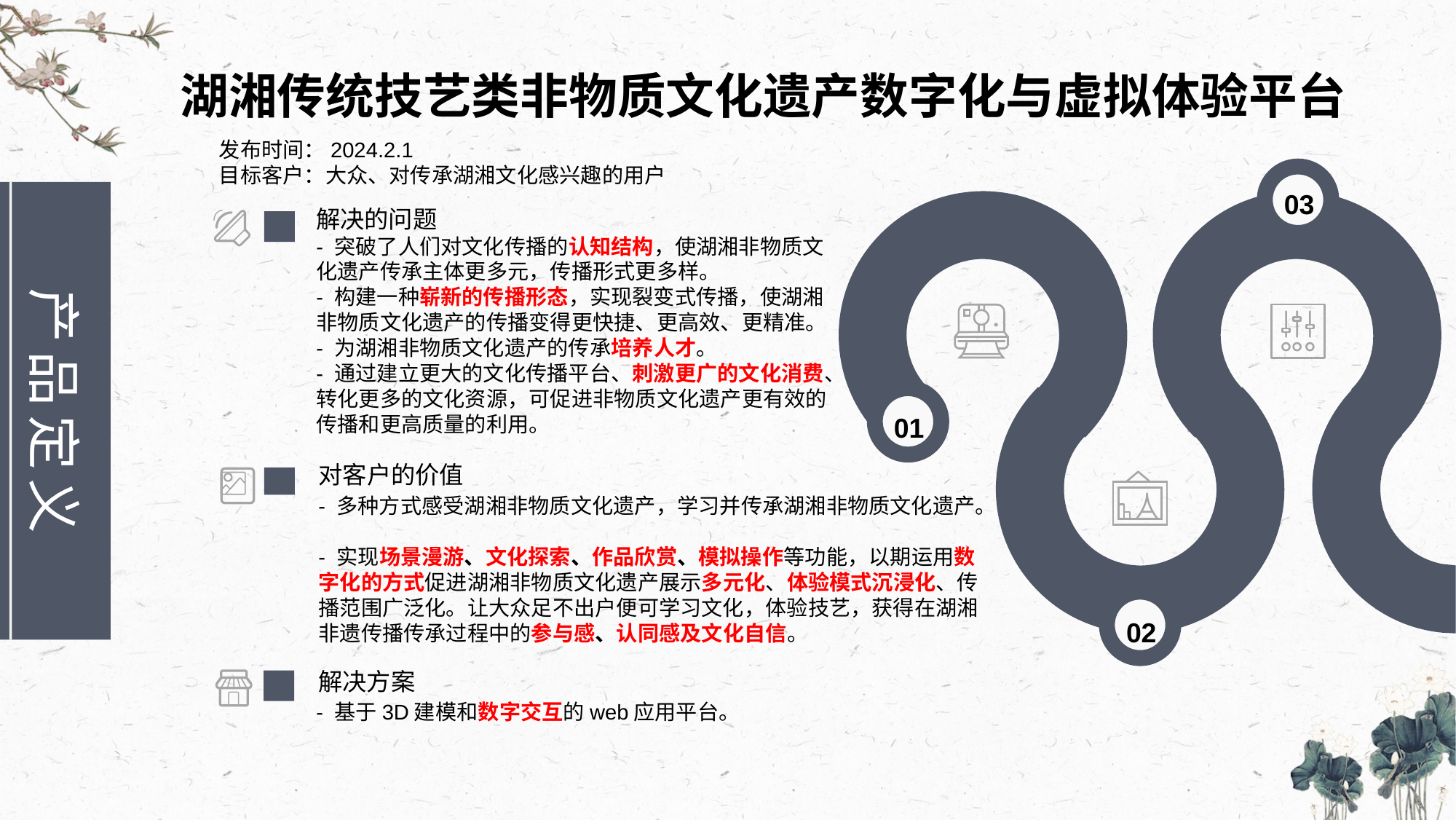

湖湘传统技艺类非物质文化遗产数字化与虚拟体验平台
发布时间：2024.2.1
目标客户：大众、对传承湖湘文化感兴趣的用户

03

解决的问题

- 突破了人们对文化传播的认知结构，使湖湘非物质文化遗产传承主体更多元，传播形式更多样。
- 构建一种崭新的传播形态，实现裂变式传播，使湖湘非物质文化遗产的传播变得更快捷、更高效、更精准。
- 为湖湘非物质文化遗产的传承培养人才。
- 通过建立更大的文化传播平台、刺激更广的文化消费、转化更多的文化资源，可促进非物质文化遗产更有效的传播和更高质量的利用。

01
对客户的价值

- 多种方式感受湖湘非物质文化遗产，学习并传承湖湘非物质文化遗产。
- 实现场景漫游、文化探索、作品欣赏、模拟操作等功能，以期运用数字化的方式促进湖湘非物质文化遗产展示多元化、体验模式沉浸化、传播范围广泛化。让大众足不出户便可学习文化，体验技艺，获得在湖湘非遗传播传承过程中的参与感、认同感及文化自信。

02
解决方案

- 基于3D建模和数字交互的web应用平台。
产品定义